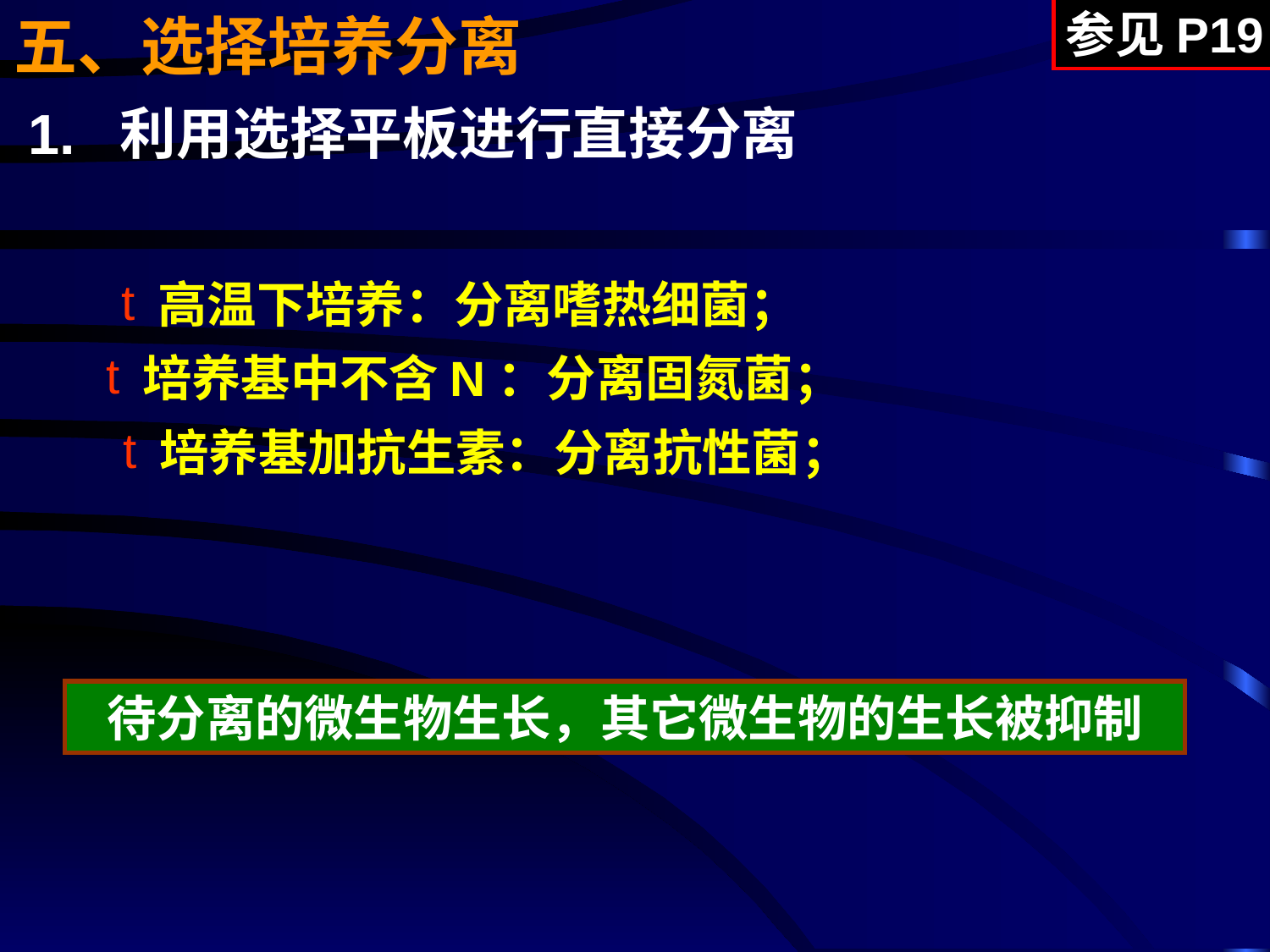

五、选择培养分离
参见P19
1.  利用选择平板进行直接分离

 高温下培养：分离嗜热细菌；
 培养基中不含N：分离固氮菌；
 培养基加抗生素：分离抗性菌；
待分离的微生物生长，其它微生物的生长被抑制